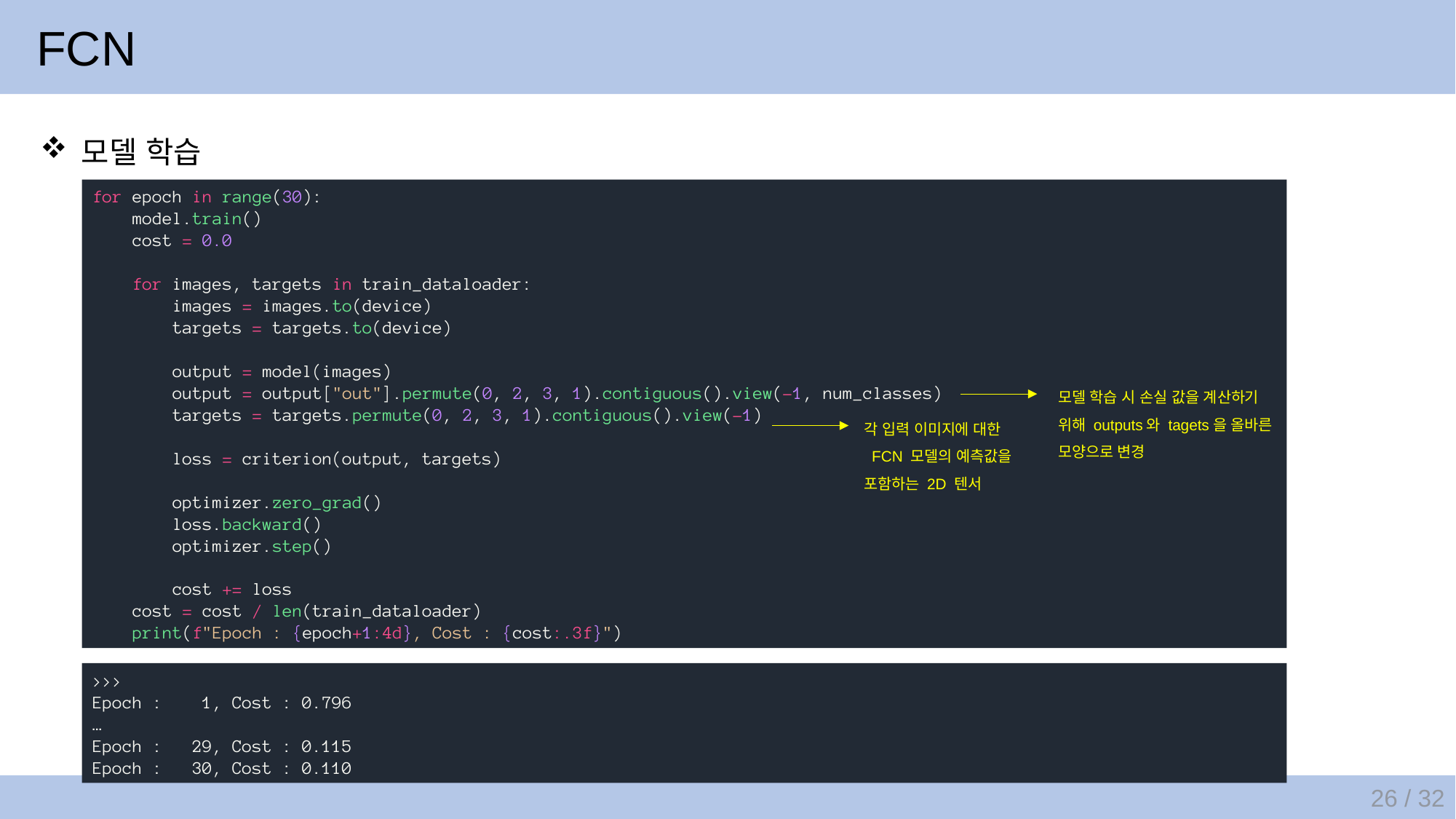

FCN
모델 학습
for epoch in range(30):
    model.train()
    cost = 0.0
    for images, targets in train_dataloader:
        images = images.to(device)
        targets = targets.to(device)
        output = model(images)
        output = output["out"].permute(0, 2, 3, 1).contiguous().view(-1, num_classes)
        targets = targets.permute(0, 2, 3, 1).contiguous().view(-1)
        loss = criterion(output, targets)
        optimizer.zero_grad()
        loss.backward()
        optimizer.step()
        cost += loss
    cost = cost / len(train_dataloader)
    print(f"Epoch : {epoch+1:4d}, Cost : {cost:.3f}")
모델 학습 시 손실 값을 계산하기
위해 outputs와 tagets을 올바른
모양으로 변경
각 입력 이미지에 대한
 FCN 모델의 예측값을
포함하는 2D 텐서
>>>
Epoch :    1, Cost : 0.796
…
Epoch :   29, Cost : 0.115
Epoch :   30, Cost : 0.110
26 / 32